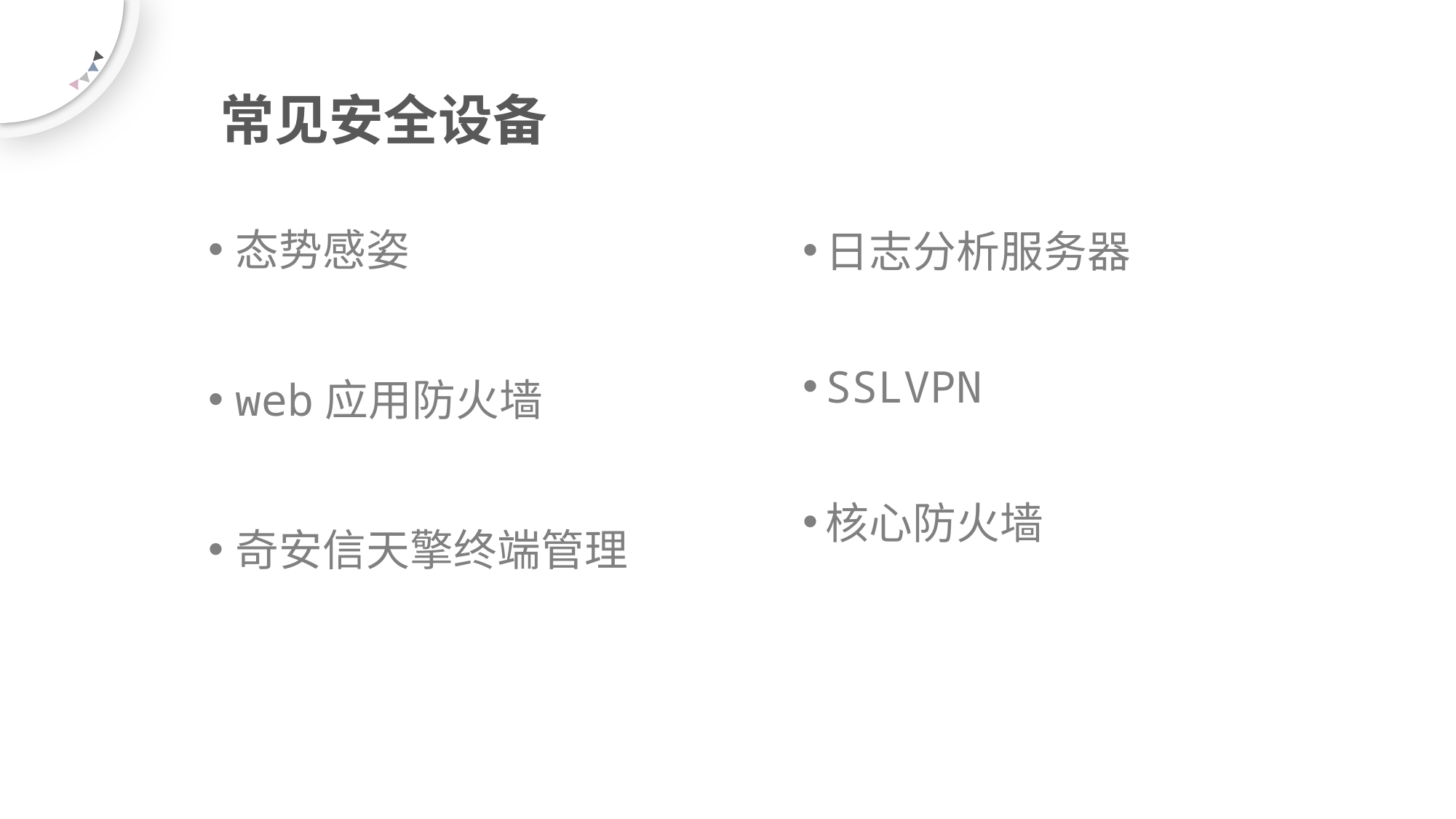

# 常见安全设备
态势感姿
web应用防火墙
奇安信天擎终端管理

日志分析服务器
SSLVPN
核心防火墙